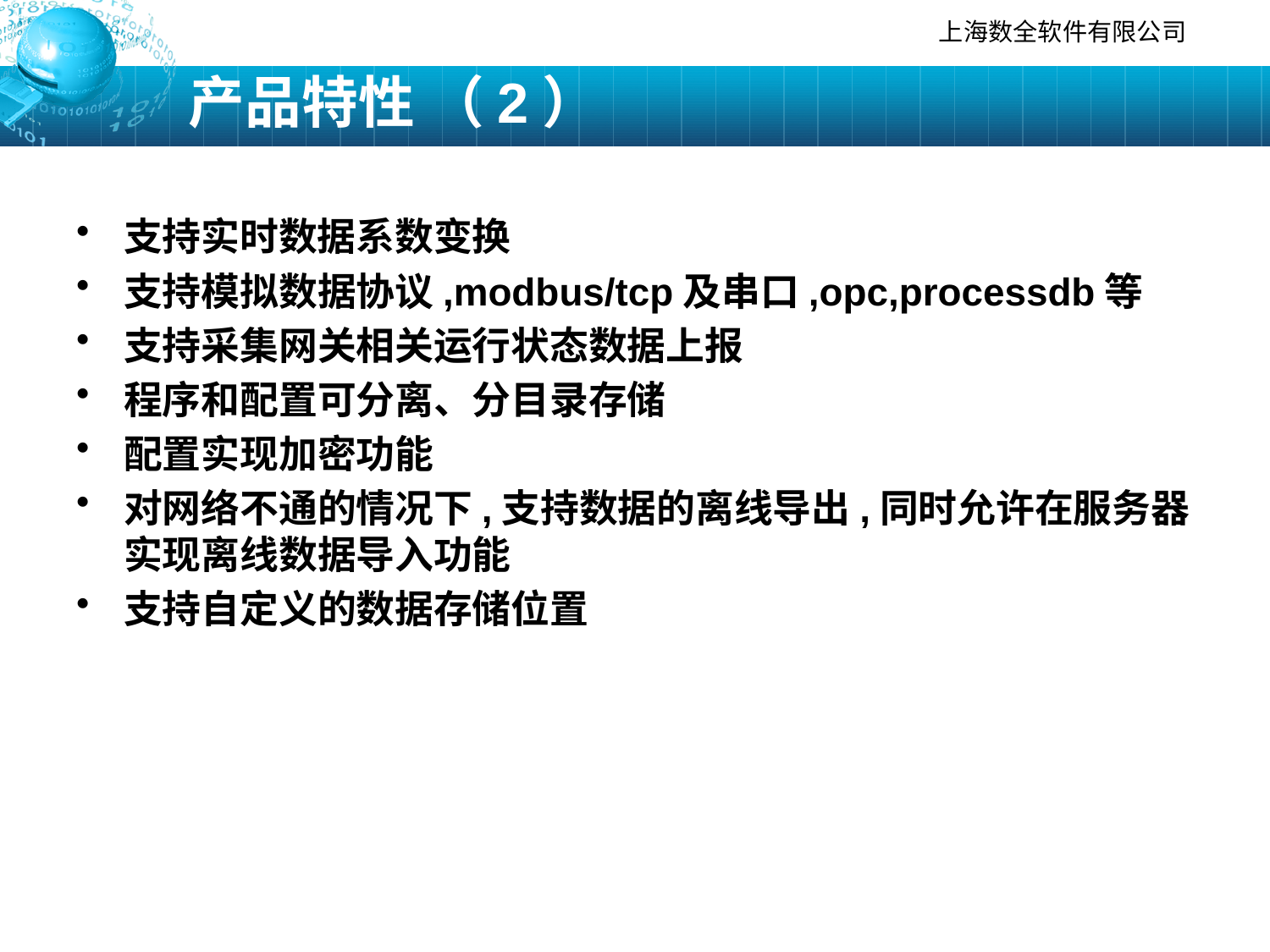

# 产品特性 （2）
支持实时数据系数变换
支持模拟数据协议,modbus/tcp及串口,opc,processdb等
支持采集网关相关运行状态数据上报
程序和配置可分离、分目录存储
配置实现加密功能
对网络不通的情况下,支持数据的离线导出,同时允许在服务器实现离线数据导入功能
支持自定义的数据存储位置